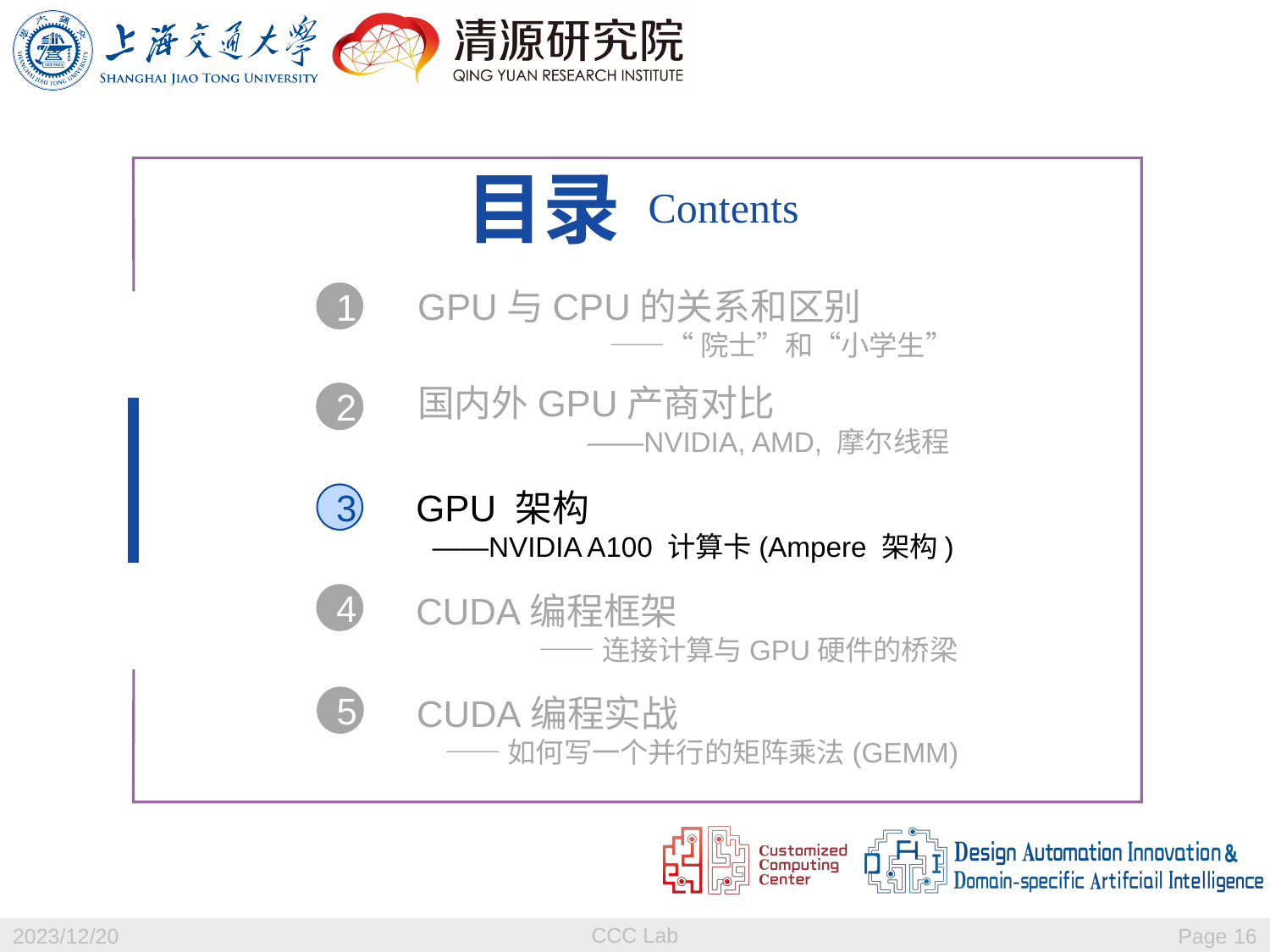

GPU与CPU的关系和区别
——“院士”和“小学生”
1
国内外GPU产商对比
——NVIDIA, AMD, 摩尔线程
2
2
GPU 架构
——NVIDIA A100 计算卡(Ampere 架构)
3
CUDA编程框架
——连接计算与GPU硬件的桥梁
4
CUDA编程实战
——如何写一个并行的矩阵乘法(GEMM)
5
CCC Lab
2023/12/20
Page 16